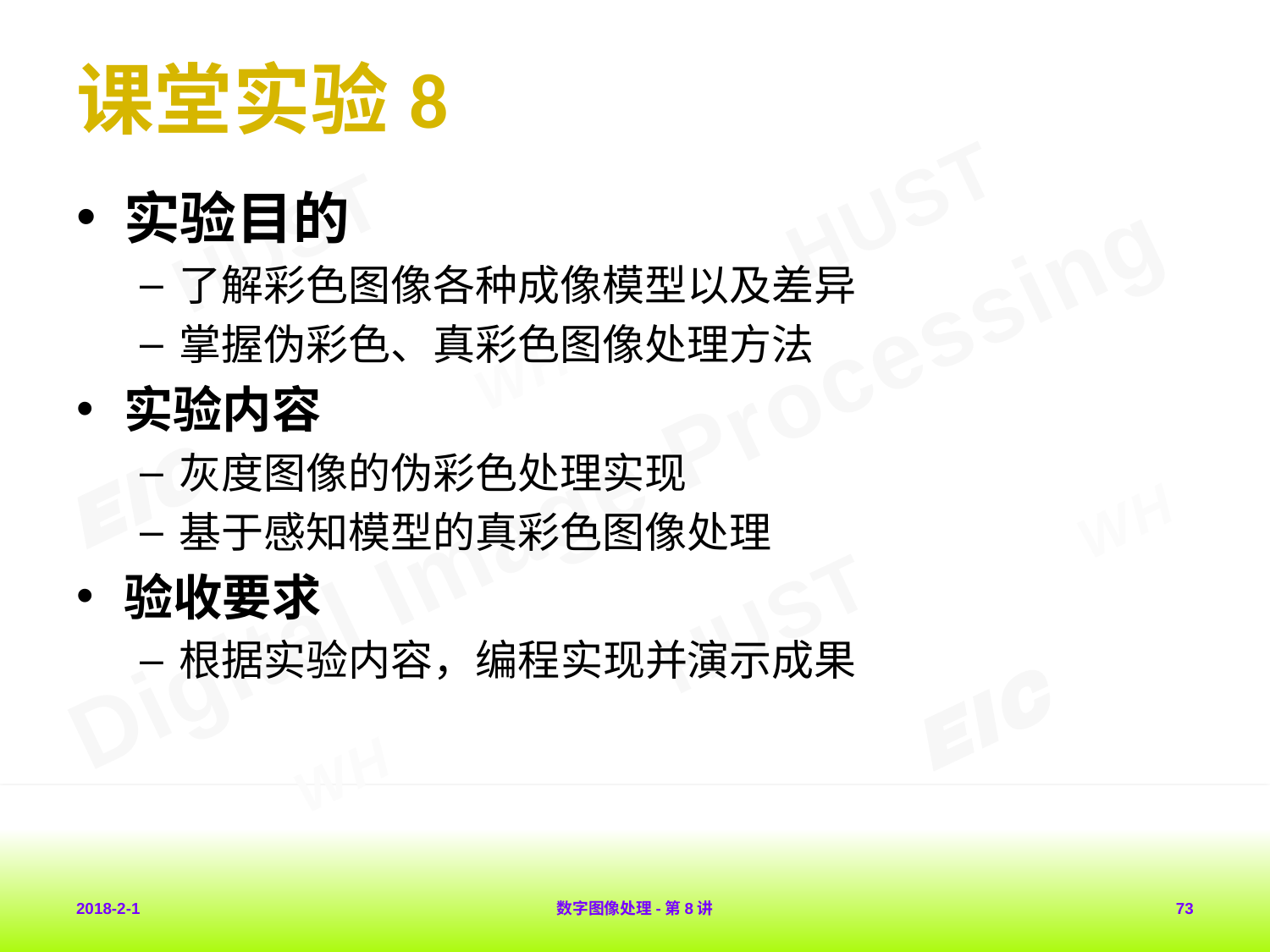

# 课堂实验8
实验目的
了解彩色图像各种成像模型以及差异
掌握伪彩色、真彩色图像处理方法
实验内容
灰度图像的伪彩色处理实现
基于感知模型的真彩色图像处理
验收要求
根据实验内容，编程实现并演示成果

2018-2-1
数字图像处理-第8讲
73